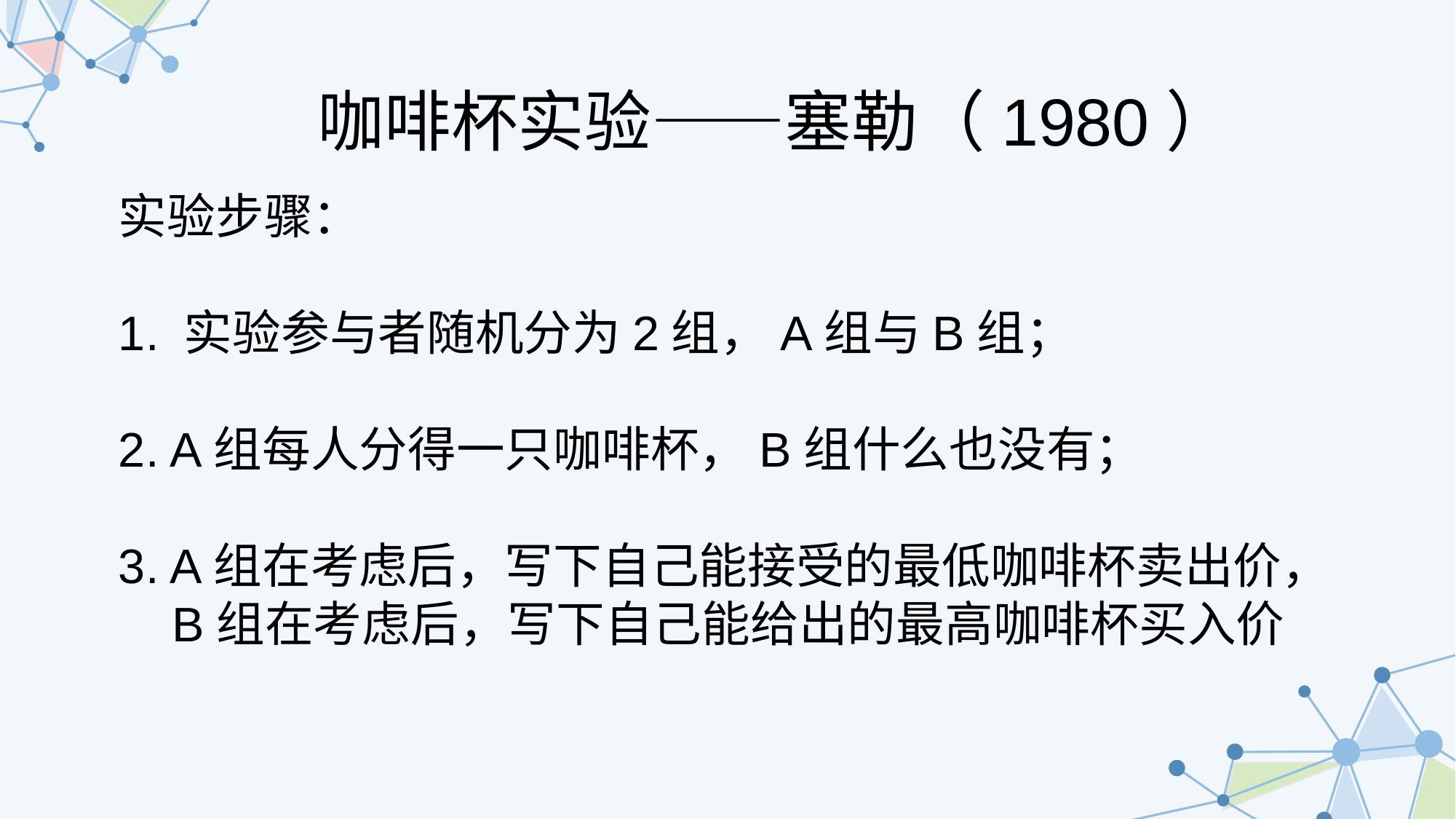

咖啡杯实验——塞勒（1980）
实验步骤：

1. 实验参与者随机分为2组，A组与B组；

2. A组每人分得一只咖啡杯，B组什么也没有；

3. A组在考虑后，写下自己能接受的最低咖啡杯卖出价，
    B组在考虑后，写下自己能给出的最高咖啡杯买入价